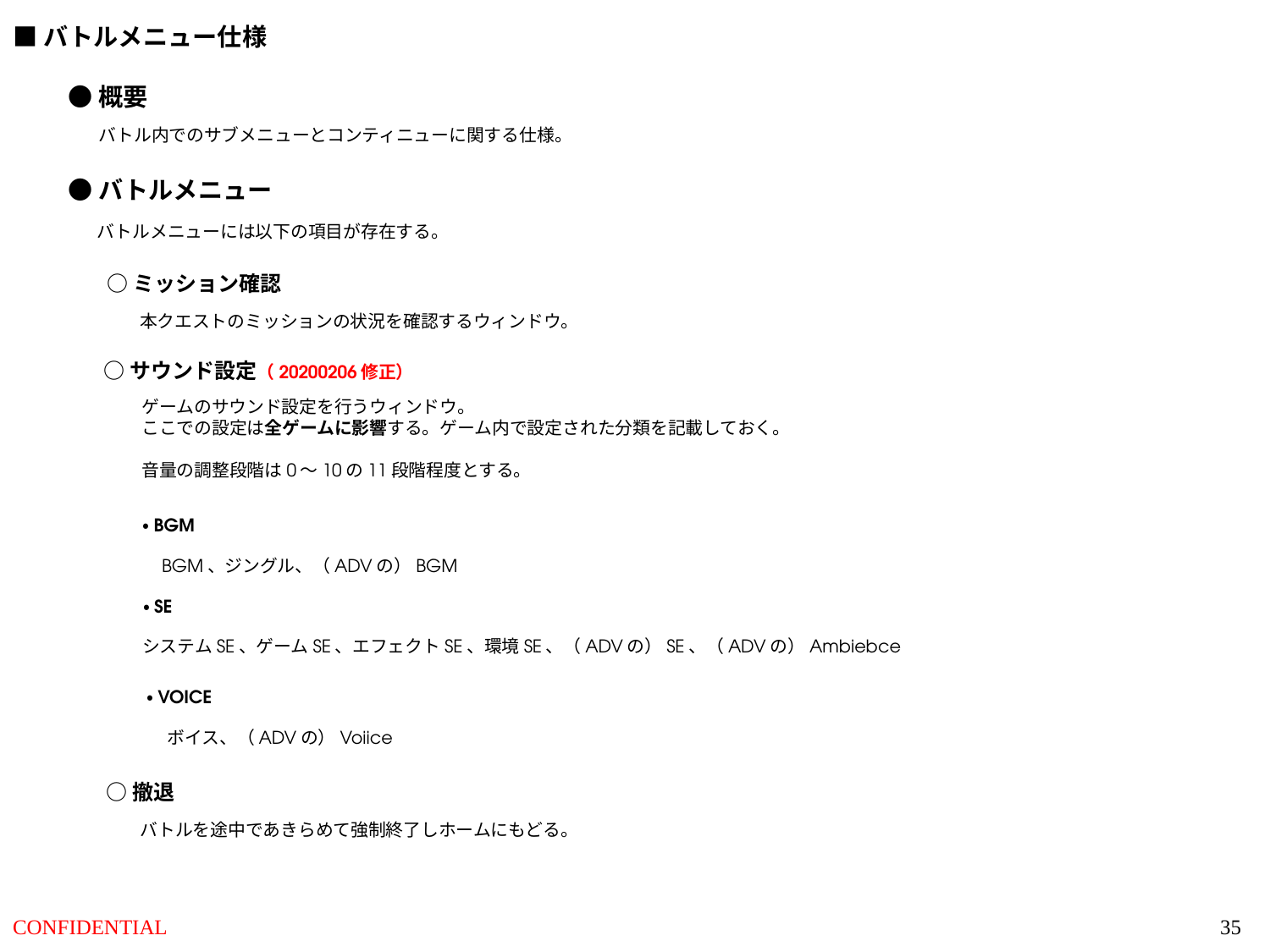

■バトルメニュー仕様
●概要
バトル内でのサブメニューとコンティニューに関する仕様。
●バトルメニュー
バトルメニューには以下の項目が存在する。
○ミッション確認
本クエストのミッションの状況を確認するウィンドウ。
○サウンド設定（20200206修正）
ゲームのサウンド設定を行うウィンドウ。
ここでの設定は全ゲームに影響する。ゲーム内で設定された分類を記載しておく。

音量の調整段階は0～10の11段階程度とする。
・BGM
BGM、ジングル、（ADVの）BGM
・SE
システムSE、ゲームSE、エフェクトSE、環境SE、（ADVの）SE、（ADVの）Ambiebce
・VOICE
ボイス、（ADVの）Voiice
○撤退
バトルを途中であきらめて強制終了しホームにもどる。
35
CONFIDENTIAL